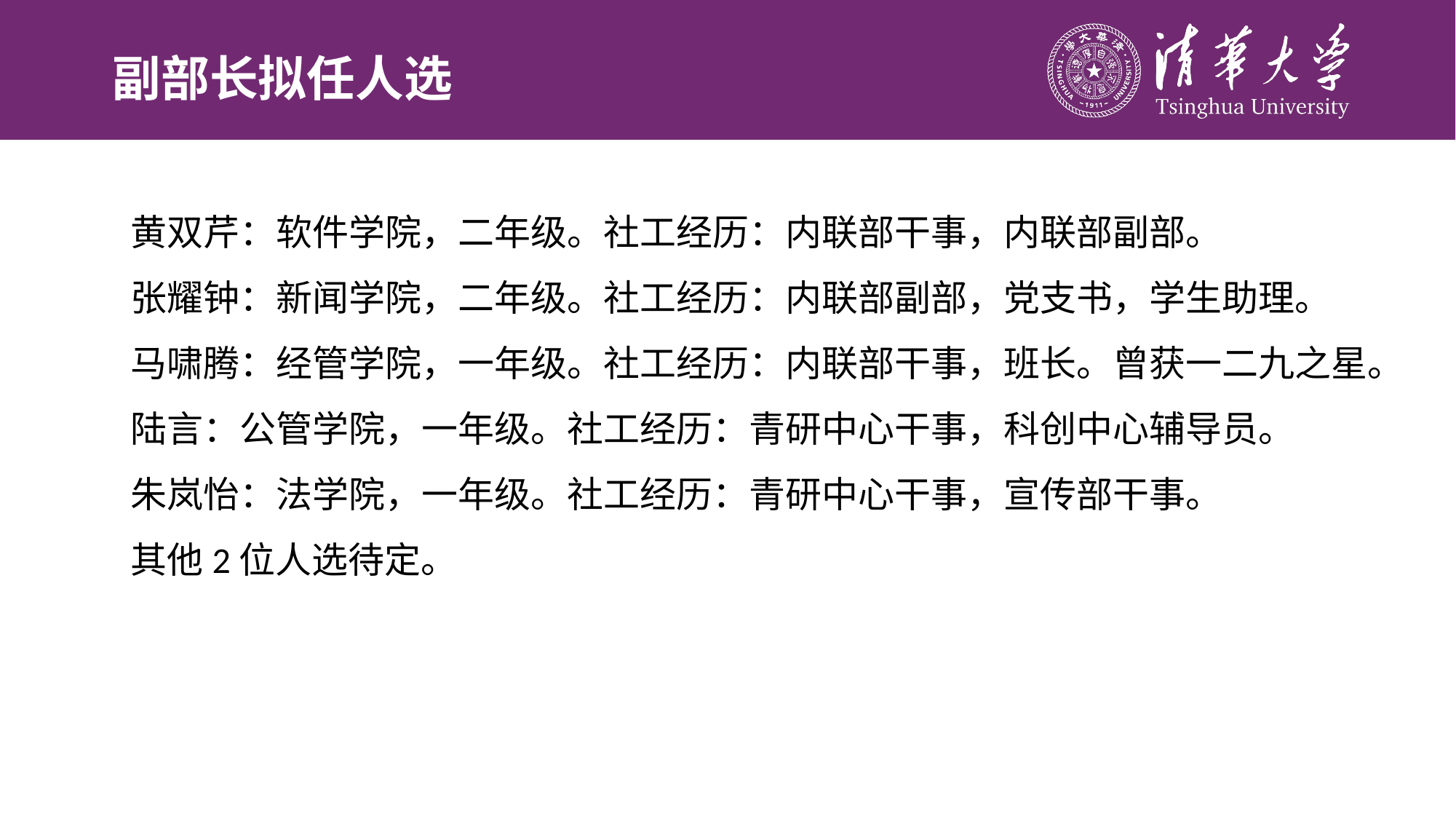

# 副部长拟任人选
黄双芹：软件学院，二年级。社工经历：内联部干事，内联部副部。
张耀钟：新闻学院，二年级。社工经历：内联部副部，党支书，学生助理。
马啸腾：经管学院，一年级。社工经历：内联部干事，班长。曾获一二九之星。
陆言：公管学院，一年级。社工经历：青研中心干事，科创中心辅导员。
朱岚怡：法学院，一年级。社工经历：青研中心干事，宣传部干事。
其他2位人选待定。